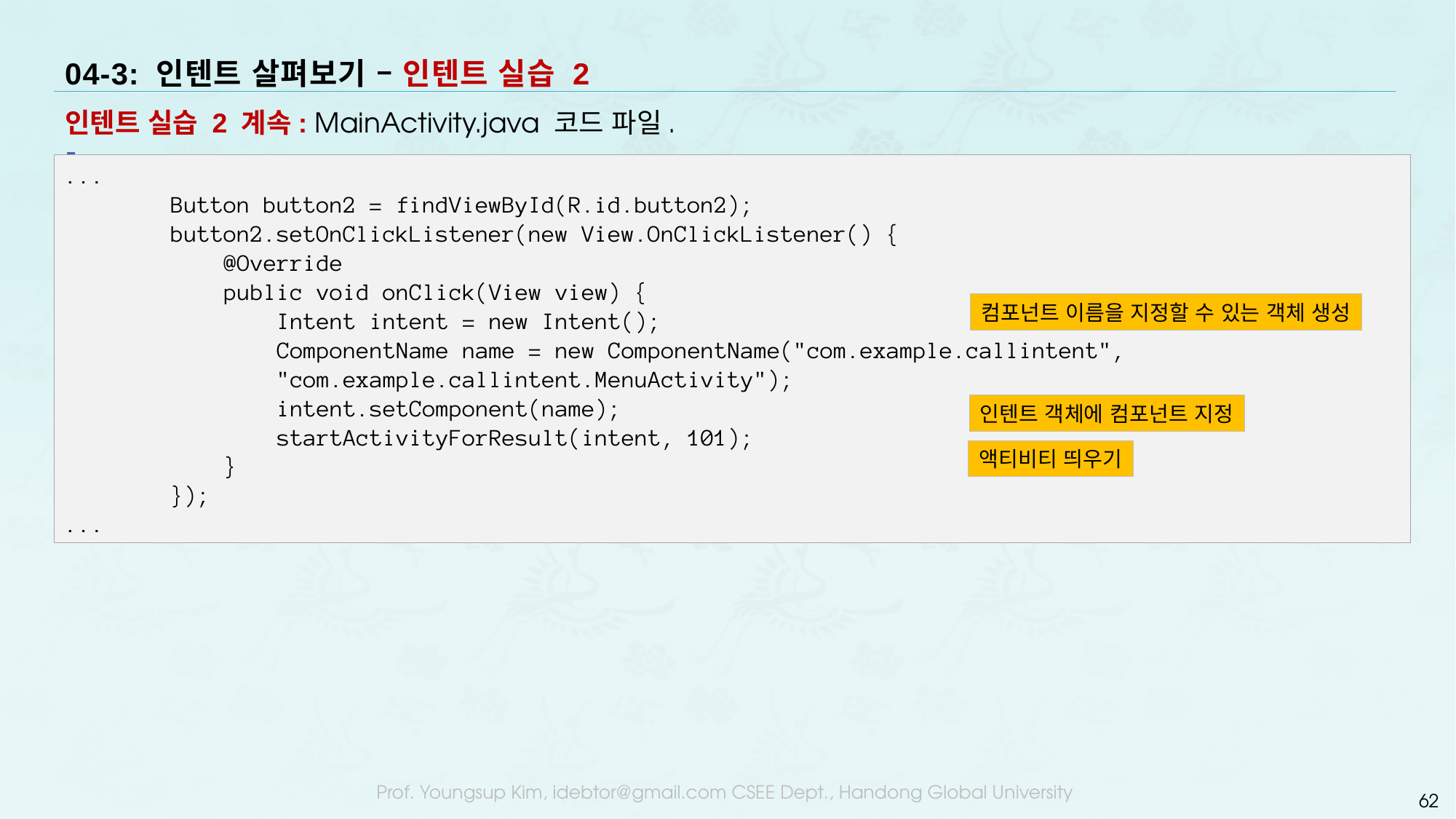

# 04-3: 인텐트 살펴보기 – 인텐트 실습 2
인텐트 실습 2 계속: MainActivity.java 코드 파일.
.
...
        Button button2 = findViewById(R.id.button2);
        button2.setOnClickListener(new View.OnClickListener() {
            @Override
            public void onClick(View view) {
                Intent intent = new Intent();
                ComponentName name = new ComponentName("com.example.callintent",
                "com.example.callintent.MenuActivity");
                intent.setComponent(name);
                startActivityForResult(intent, 101);
            }
        });
...
컴포넌트 이름을 지정할 수 있는 객체 생성
인텐트 객체에 컴포넌트 지정
액티비티 띄우기
62